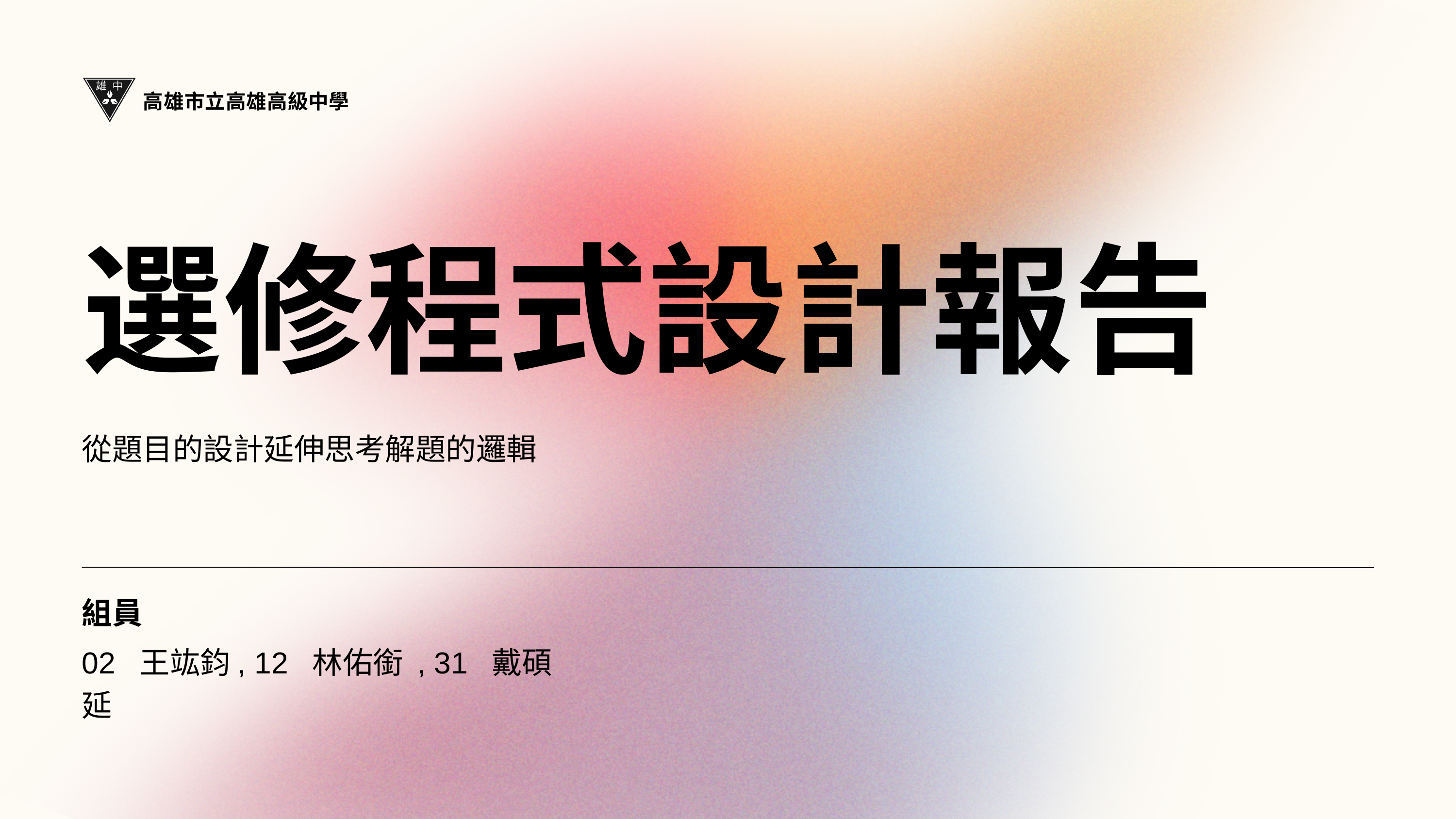

高雄市立高雄高級中學
選修程式設計報告
從題目的設計延伸思考解題的邏輯

組員
02  王竑鈞, 12  林佑銜 , 31  戴碩延